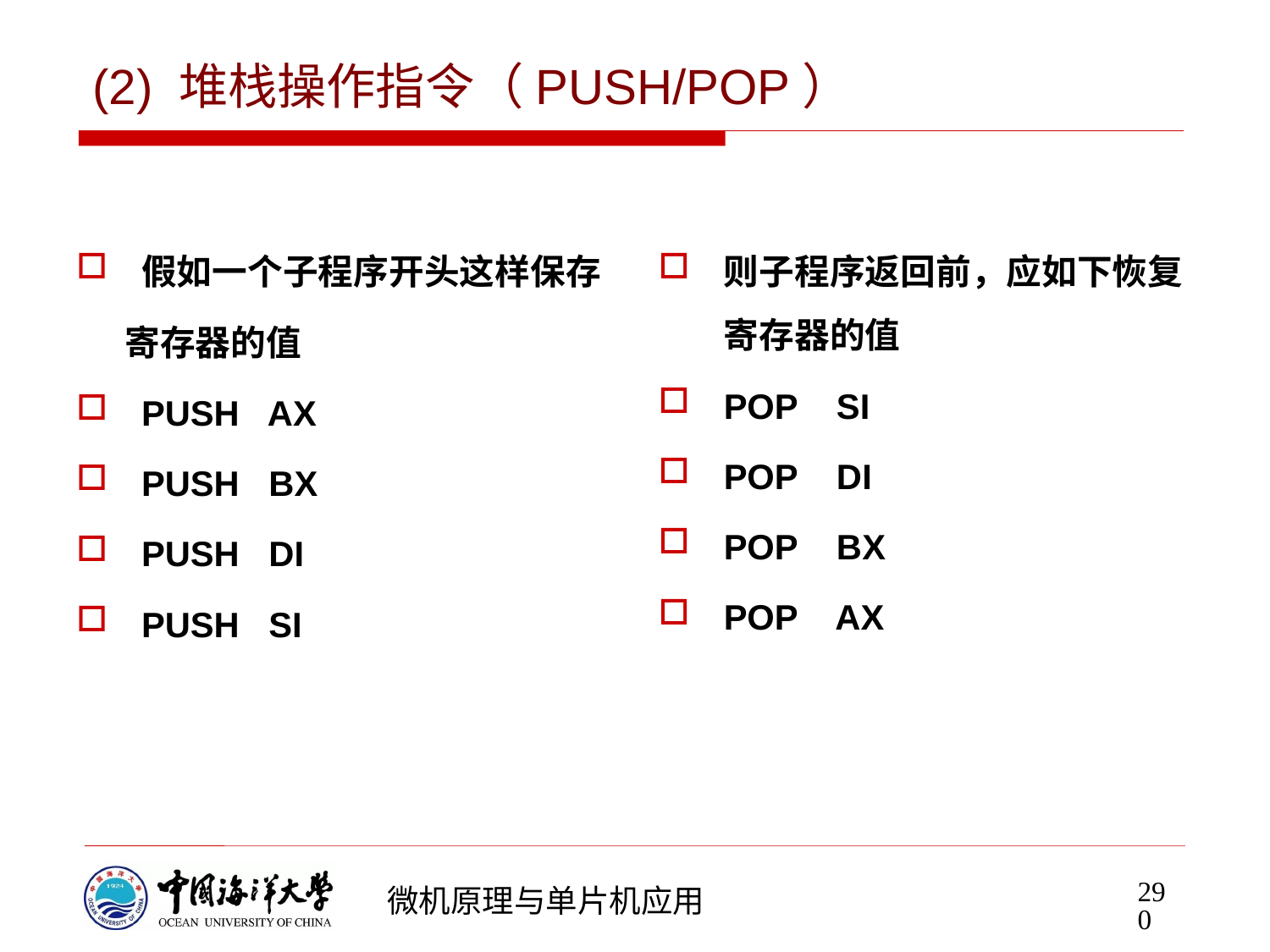

# (2) 堆栈操作指令（PUSH/POP）
假如一个子程序开头这样保存
     寄存器的值
PUSH   AX
PUSH   BX
PUSH   DI
PUSH   SI

则子程序返回前，应如下恢复寄存器的值
POP    SI
POP    DI
POP    BX
POP    AX
290